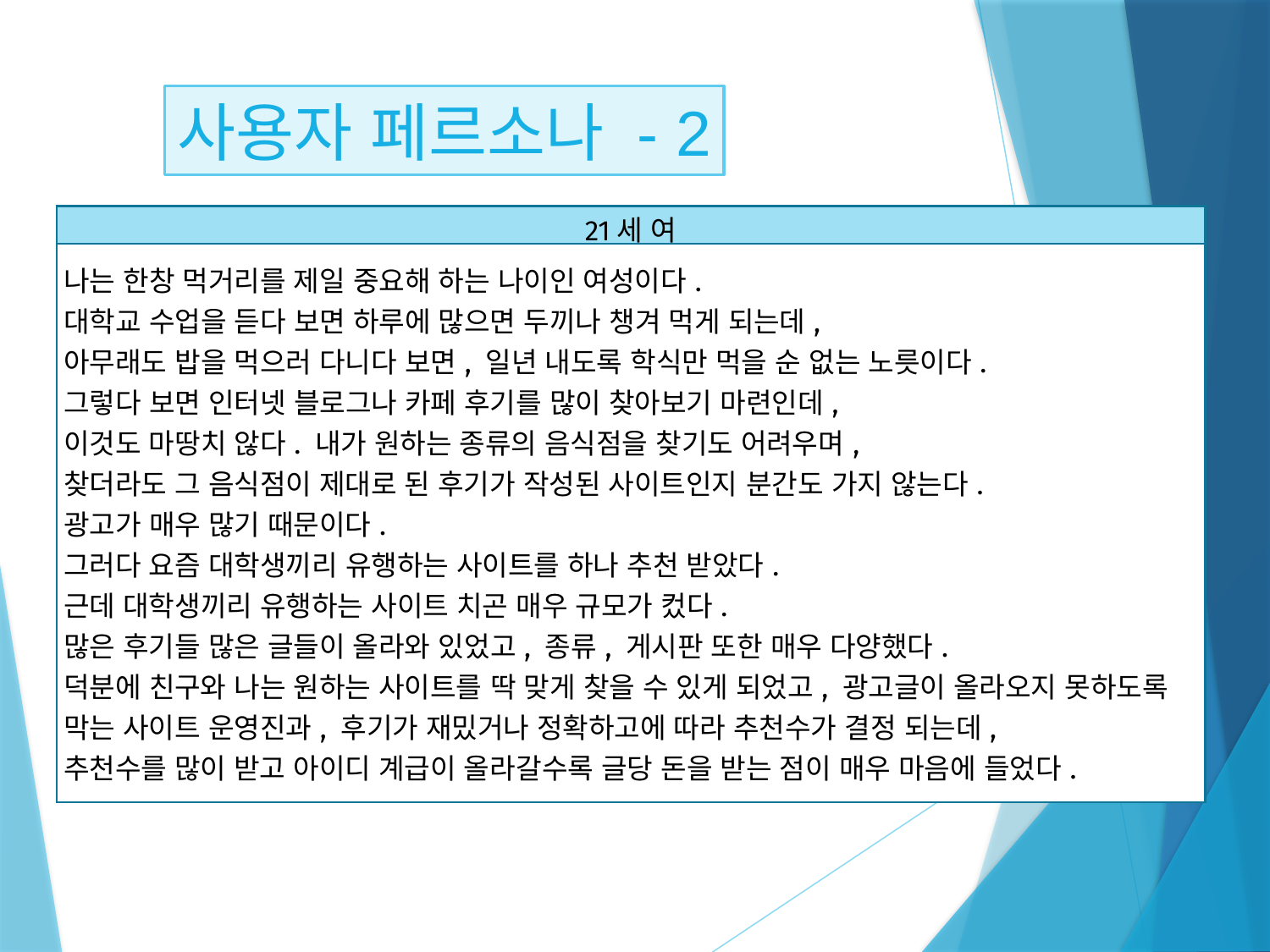

사용자 페르소나 - 2
| 21세 여 |
| --- |
| 나는 한창 먹거리를 제일 중요해 하는 나이인 여성이다. 대학교 수업을 듣다 보면 하루에 많으면 두끼나 챙겨 먹게 되는데, 아무래도 밥을 먹으러 다니다 보면, 일년 내도록 학식만 먹을 순 없는 노릇이다. 그렇다 보면 인터넷 블로그나 카페 후기를 많이 찾아보기 마련인데, 이것도 마땅치 않다. 내가 원하는 종류의 음식점을 찾기도 어려우며, 찾더라도 그 음식점이 제대로 된 후기가 작성된 사이트인지 분간도 가지 않는다. 광고가 매우 많기 때문이다. 그러다 요즘 대학생끼리 유행하는 사이트를 하나 추천 받았다. 근데 대학생끼리 유행하는 사이트 치곤 매우 규모가 컸다. 많은 후기들 많은 글들이 올라와 있었고, 종류, 게시판 또한 매우 다양했다. 덕분에 친구와 나는 원하는 사이트를 딱 맞게 찾을 수 있게 되었고, 광고글이 올라오지 못하도록 막는 사이트 운영진과, 후기가 재밌거나 정확하고에 따라 추천수가 결정 되는데, 추천수를 많이 받고 아이디 계급이 올라갈수록 글당 돈을 받는 점이 매우 마음에 들었다. |